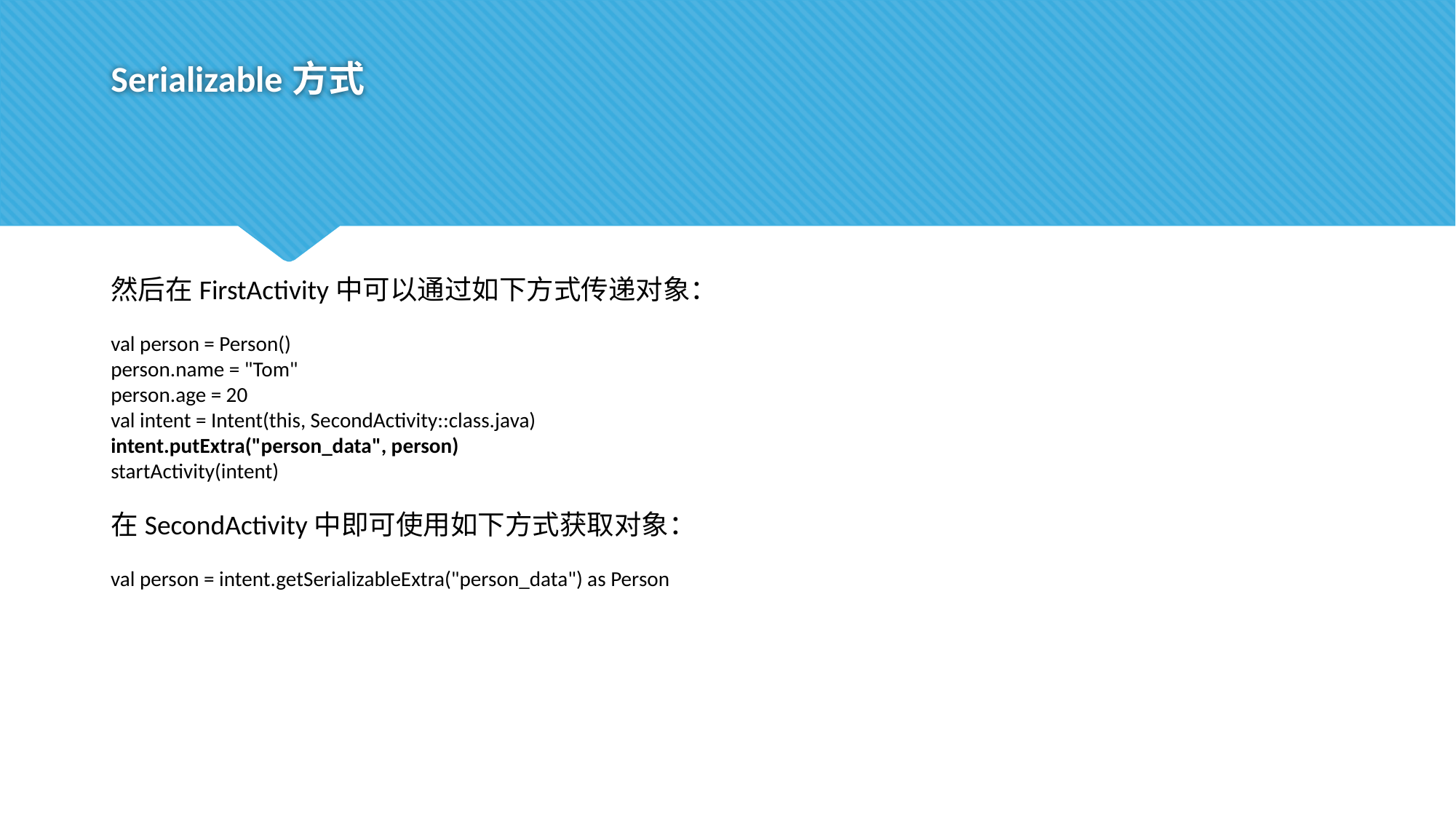

# Serializable方式
然后在FirstActivity中可以通过如下方式传递对象：
val person = Person()
person.name = "Tom"
person.age = 20
val intent = Intent(this, SecondActivity::class.java)
intent.putExtra("person_data", person)
startActivity(intent)
在SecondActivity中即可使用如下方式获取对象：
val person = intent.getSerializableExtra("person_data") as Person